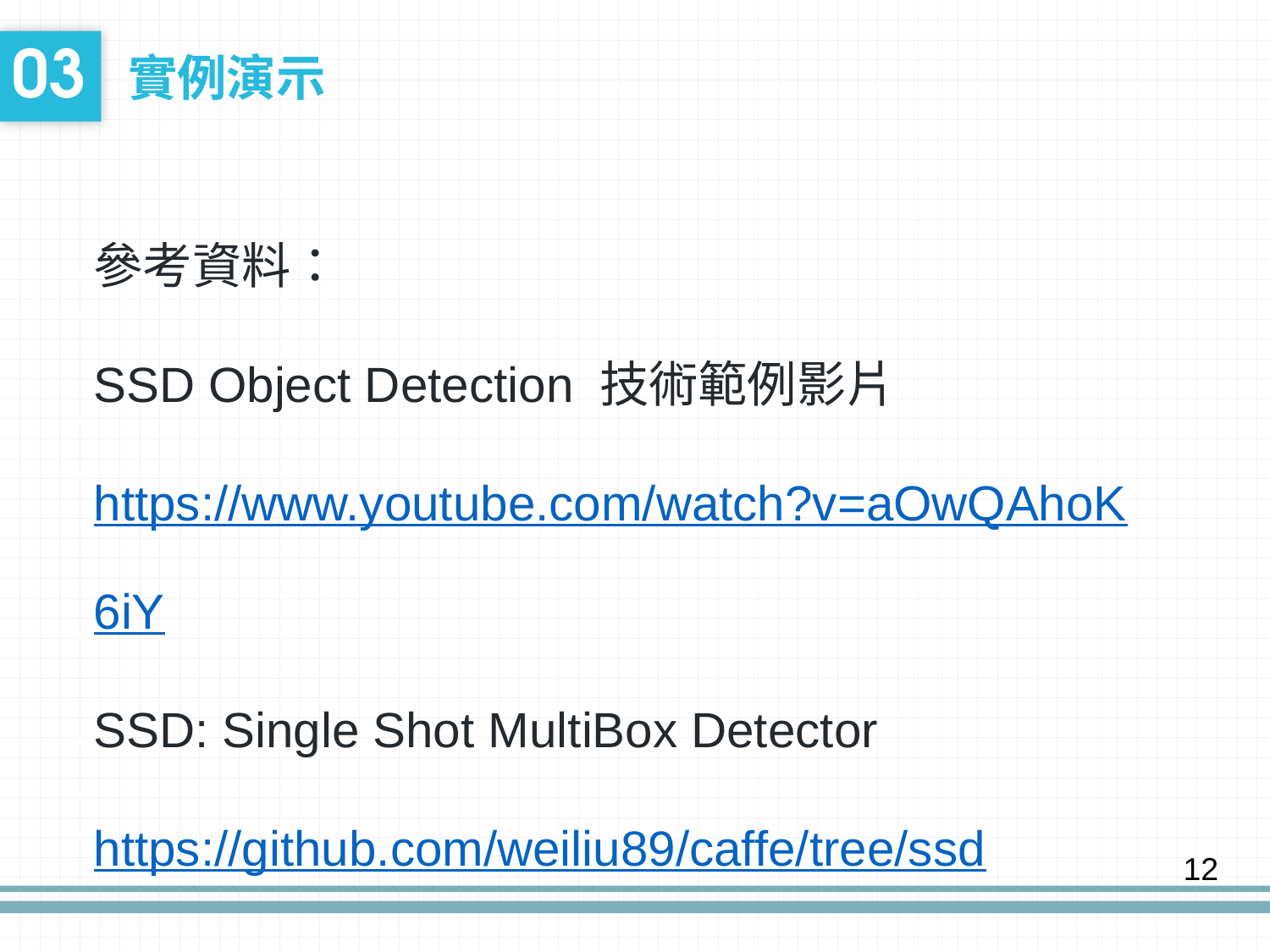

03
實例演示
參考資料：
SSD Object Detection 技術範例影片
https://www.youtube.com/watch?v=aOwQAhoK6iY
SSD: Single Shot MultiBox Detector
https://github.com/weiliu89/caffe/tree/ssd